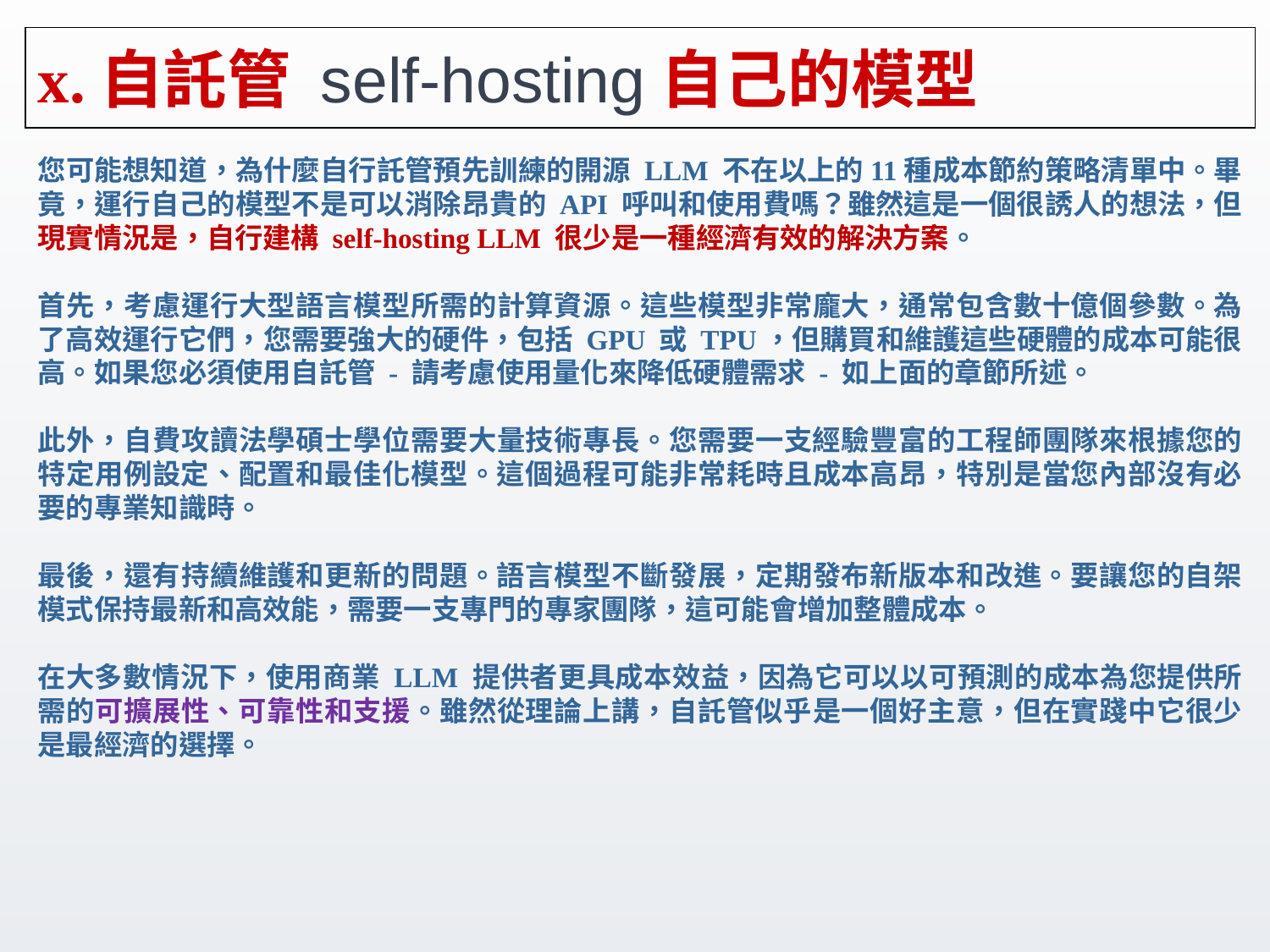

# x.自託管 self-hosting自己的模型
您可能想知道，為什麼自行託管預先訓練的開源 LLM 不在以上的11種成本節約策略清單中。畢竟，運行自己的模型不是可以消除昂貴的 API 呼叫和使用費嗎？雖然這是一個很誘人的想法，但現實情況是，自行建構 self-hosting LLM 很少是一種經濟有效的解決方案。

首先，考慮運行大型語言模型所需的計算資源。這些模型非常龐大，通常包含數十億個參數。為了高效運行它們，您需要強大的硬件，包括 GPU 或 TPU，但購買和維護這些硬體的成本可能很高。如果您必須使用自託管 - 請考慮使用量化來降低硬體需求 - 如上面的章節所述。

此外，自費攻讀法學碩士學位需要大量技術專長。您需要一支經驗豐富的工程師團隊來根據您的特定用例設定、配置和最佳化模型。這個過程可能非常耗時且成本高昂，特別是當您內部沒有必要的專業知識時。

最後，還有持續維護和更新的問題。語言模型不斷發展，定期發布新版本和改進。要讓您的自架模式保持最新和高效能，需要一支專門的專家團隊，這可能會增加整體成本。

在大多數情況下，使用商業 LLM 提供者更具成本效益，因為它可以以可預測的成本為您提供所需的可擴展性、可靠性和支援。雖然從理論上講，自託管似乎是一個好主意，但在實踐中它很少是最經濟的選擇。